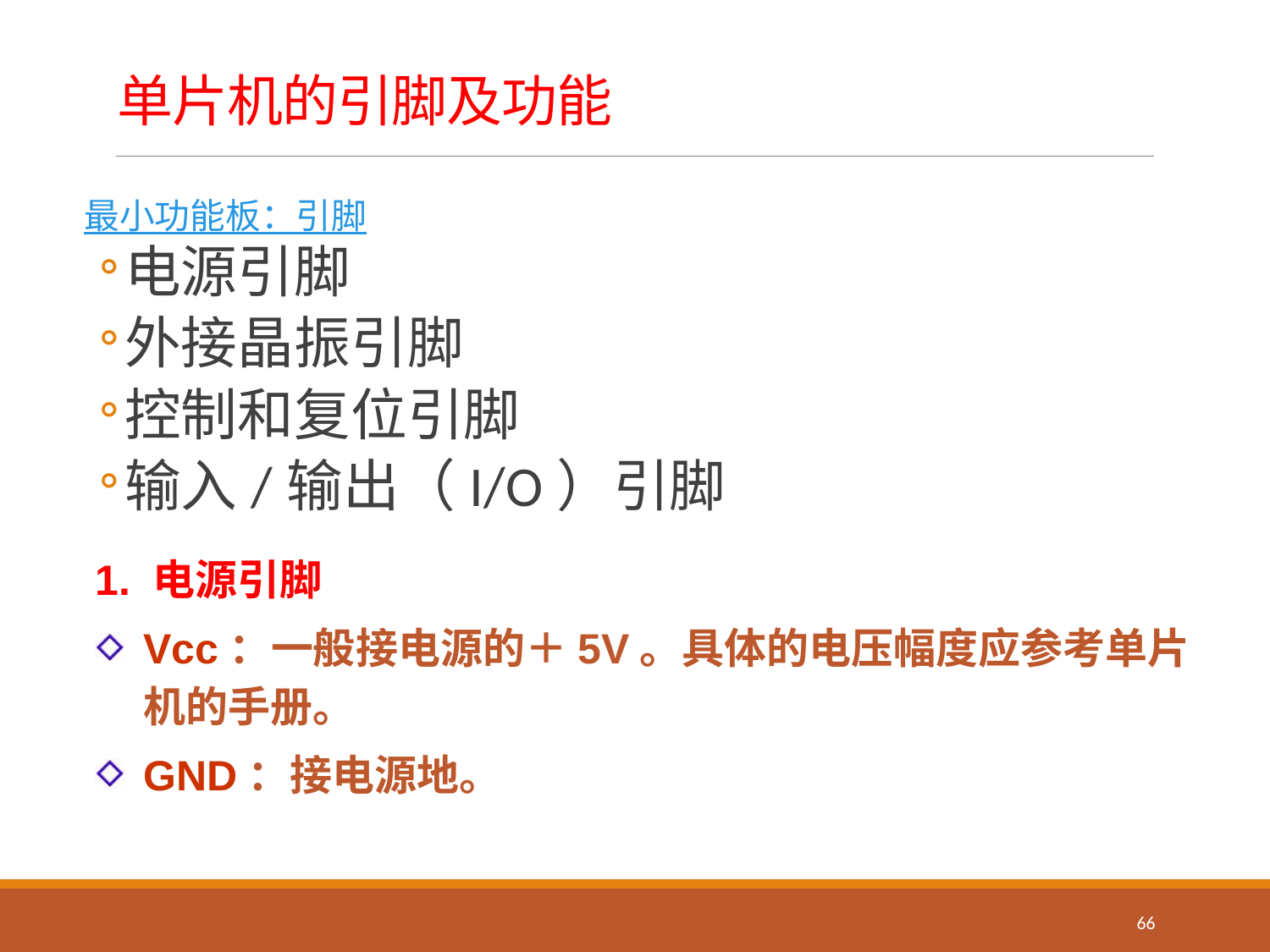

# 单片机的引脚及功能
最小功能板：引脚
电源引脚
外接晶振引脚
控制和复位引脚
输入/输出（I/O）引脚

1. 电源引脚
Vcc：一般接电源的＋5V。具体的电压幅度应参考单片机的手册。
GND：接电源地。
66